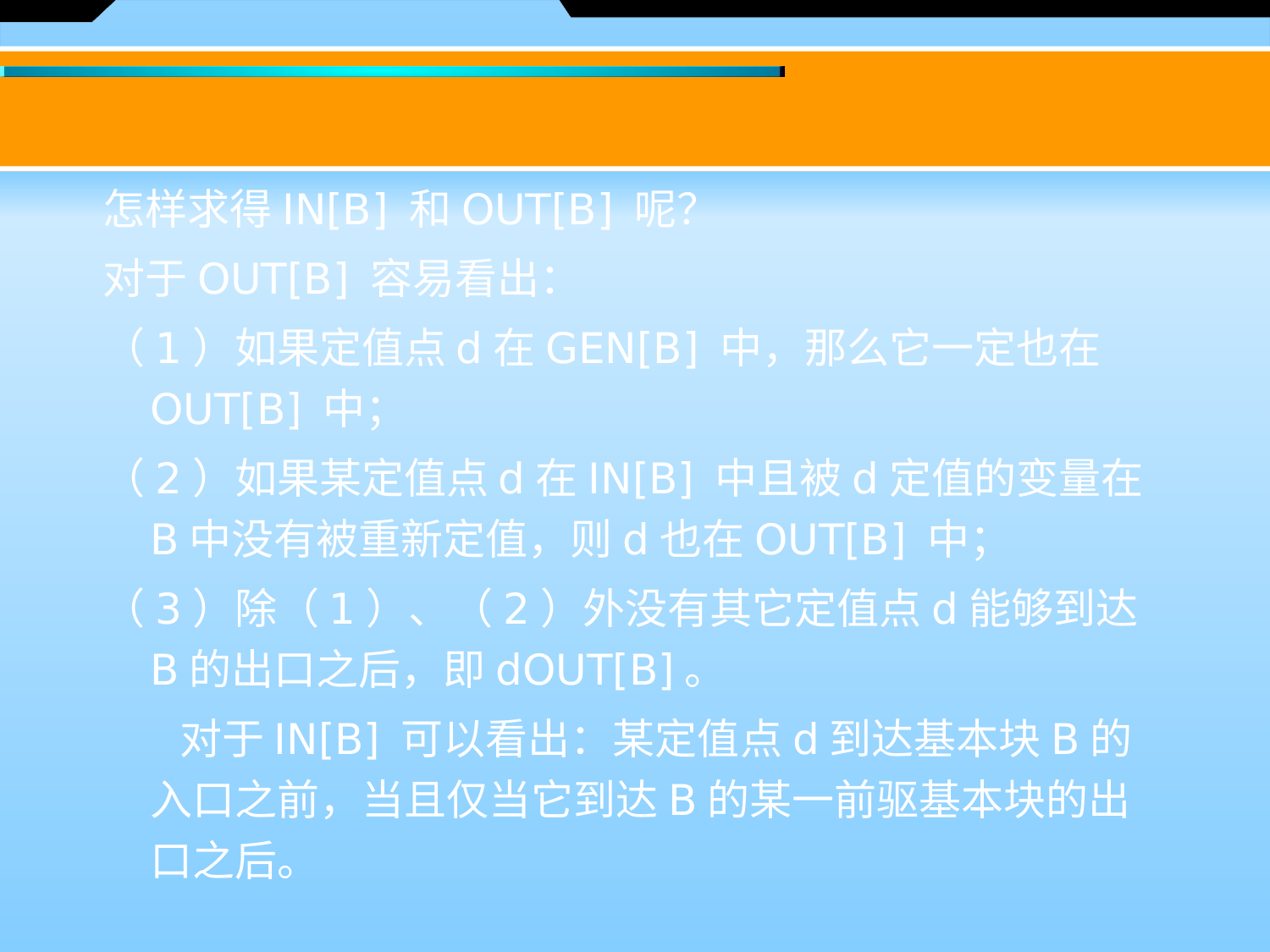

#
怎样求得IN[B] 和OUT[B] 呢？
对于OUT[B] 容易看出：
（1）如果定值点d在GEN[B] 中，那么它一定也在OUT[B] 中；
（2）如果某定值点d在IN[B] 中且被d定值的变量在B中没有被重新定值，则d也在OUT[B] 中；
（3）除（1）、（2）外没有其它定值点d能够到达B的出口之后，即dOUT[B]。
       对于IN[B] 可以看出：某定值点d到达基本块B的入口之前，当且仅当它到达B的某一前驱基本块的出口之后。